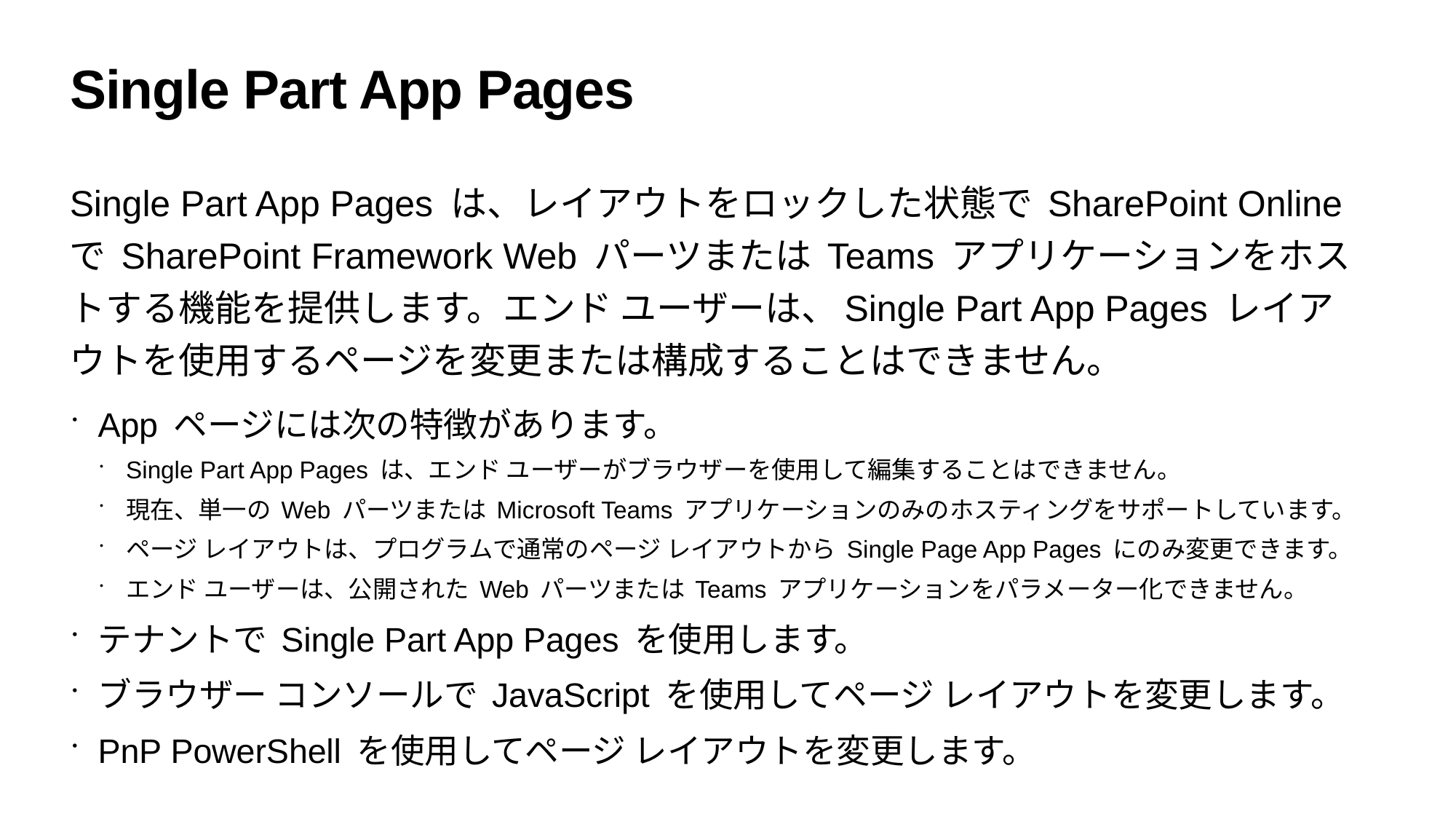

# Single Part App Pages
Single Part App Pages は、レイアウトをロックした状態で SharePoint Online で SharePoint Framework Web パーツまたは Teams アプリケーションをホストする機能を提供します。エンド ユーザーは、Single Part App Pages レイアウトを使用するページを変更または構成することはできません。
App ページには次の特徴があります。
Single Part App Pages は、エンド ユーザーがブラウザーを使用して編集することはできません。
現在、単一の Web パーツまたは Microsoft Teams アプリケーションのみのホスティングをサポートしています。
ページ レイアウトは、プログラムで通常のページ レイアウトから Single Page App Pages にのみ変更できます。
エンド ユーザーは、公開された Web パーツまたは Teams アプリケーションをパラメーター化できません。
テナントで Single Part App Pages を使用します。
ブラウザー コンソールで JavaScript を使用してページ レイアウトを変更します。
PnP PowerShell を使用してページ レイアウトを変更します。